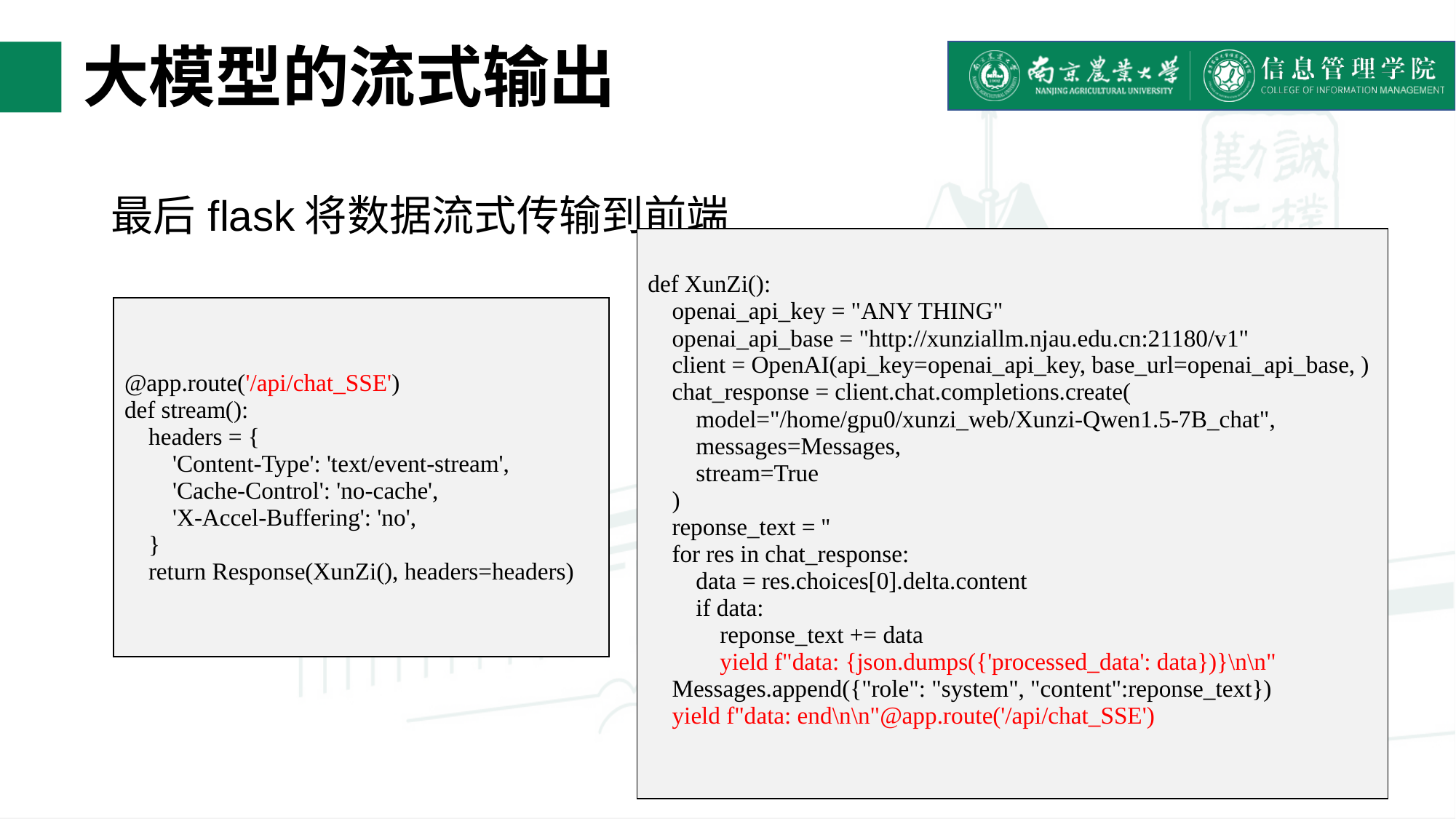

# 大模型的流式输出
最后flask将数据流式传输到前端
| def XunZi(): openai\_api\_key = "ANY THING" openai\_api\_base = "http://xunziallm.njau.edu.cn:21180/v1" client = OpenAI(api\_key=openai\_api\_key, base\_url=openai\_api\_base, ) chat\_response = client.chat.completions.create( model="/home/gpu0/xunzi\_web/Xunzi-Qwen1.5-7B\_chat", messages=Messages, stream=True ) reponse\_text = '' for res in chat\_response: data = res.choices[0].delta.content if data: reponse\_text += data yield f"data: {json.dumps({'processed\_data': data})}\n\n" Messages.append({"role": "system", "content":reponse\_text}) yield f"data: end\n\n"@app.route('/api/chat\_SSE') |
| --- |
| @app.route('/api/chat\_SSE') def stream(): headers = { 'Content-Type': 'text/event-stream', 'Cache-Control': 'no-cache', 'X-Accel-Buffering': 'no', } return Response(XunZi(), headers=headers) |
| --- |